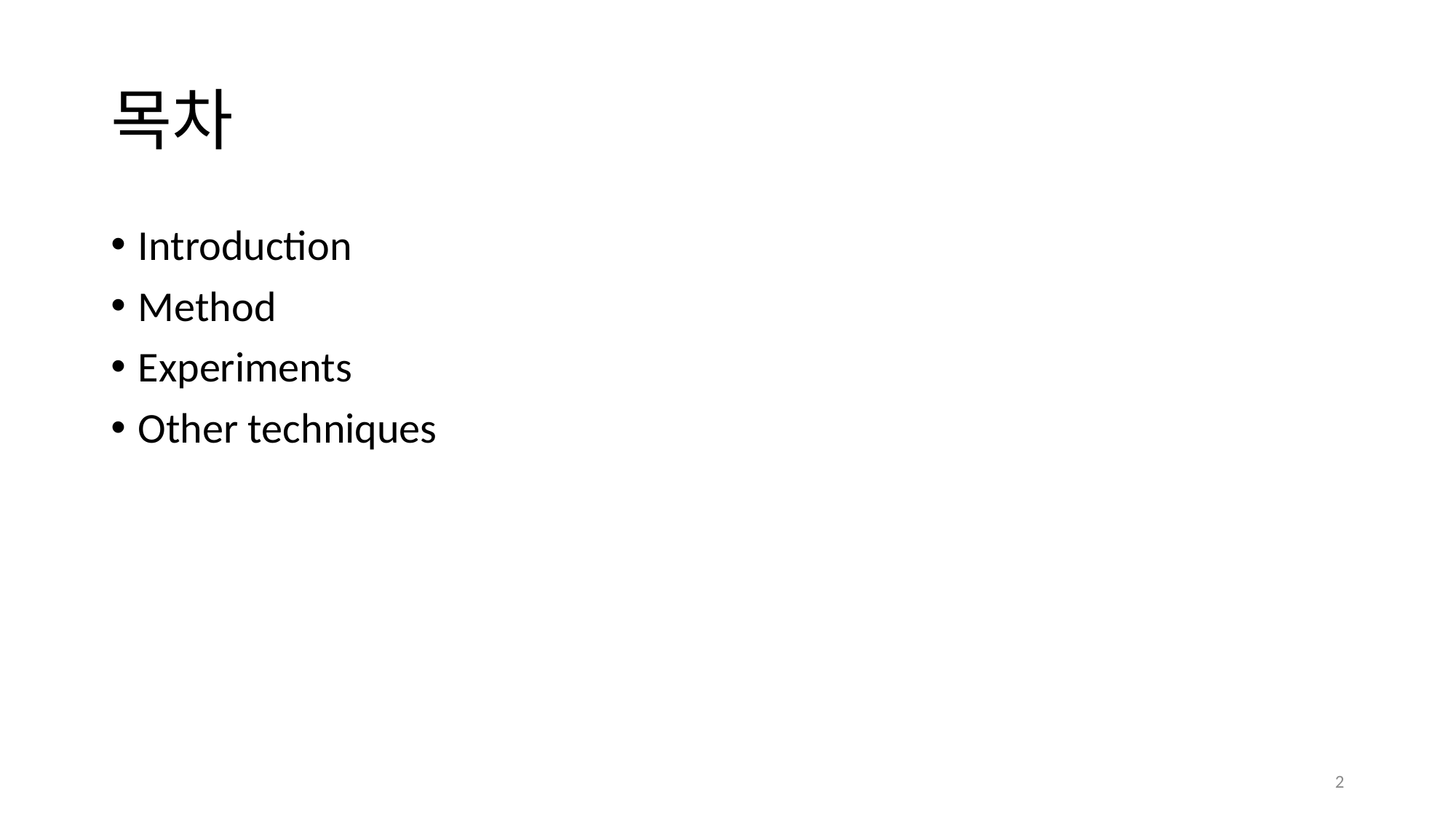

# 목차
Introduction
Method
Experiments
Other techniques
2